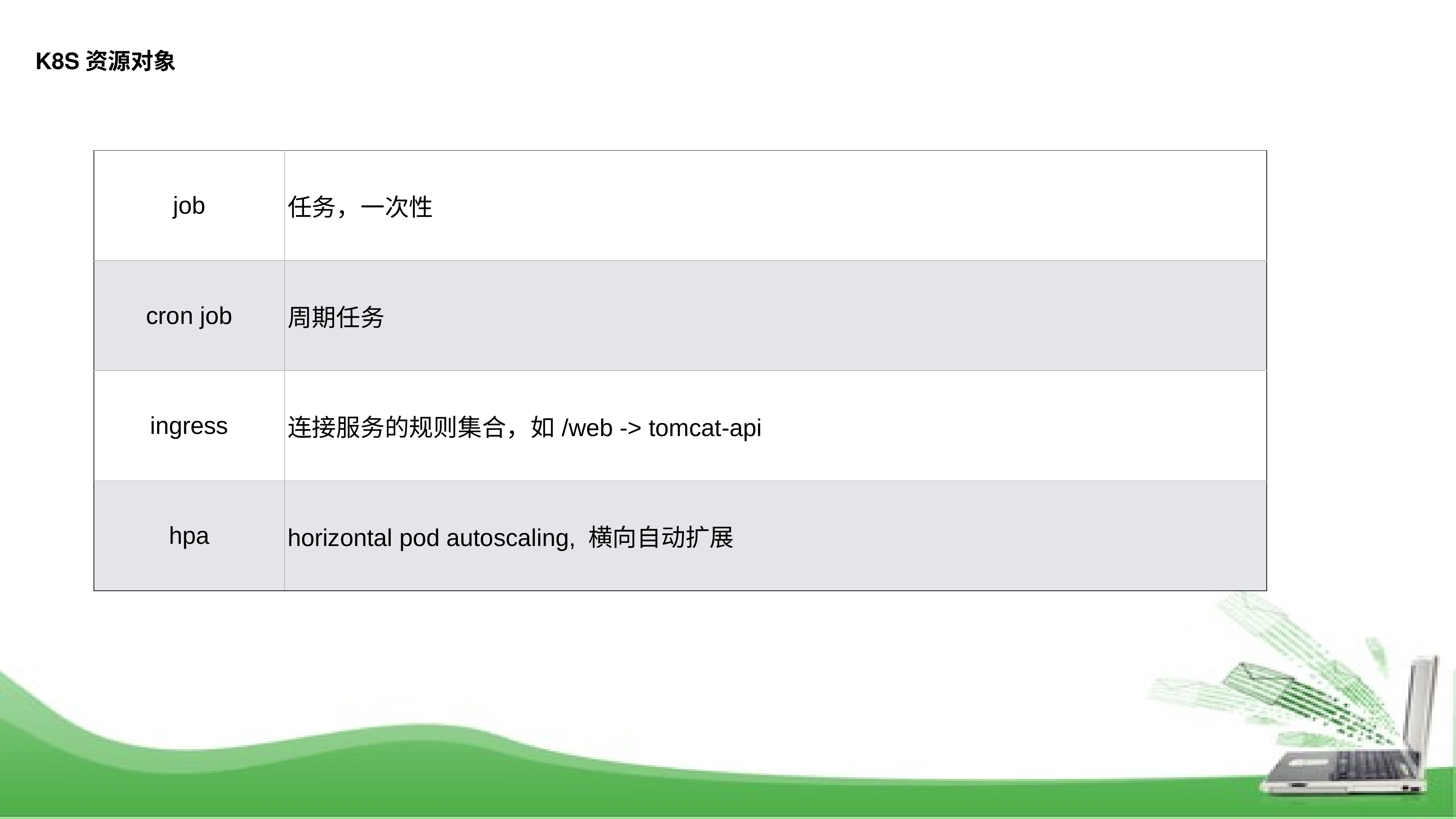

K8S资源对象
| job | 任务，一次性 |
| --- | --- |
| cron job | 周期任务 |
| ingress | 连接服务的规则集合，如/web -> tomcat-api |
| hpa | horizontal pod autoscaling, 横向自动扩展 |